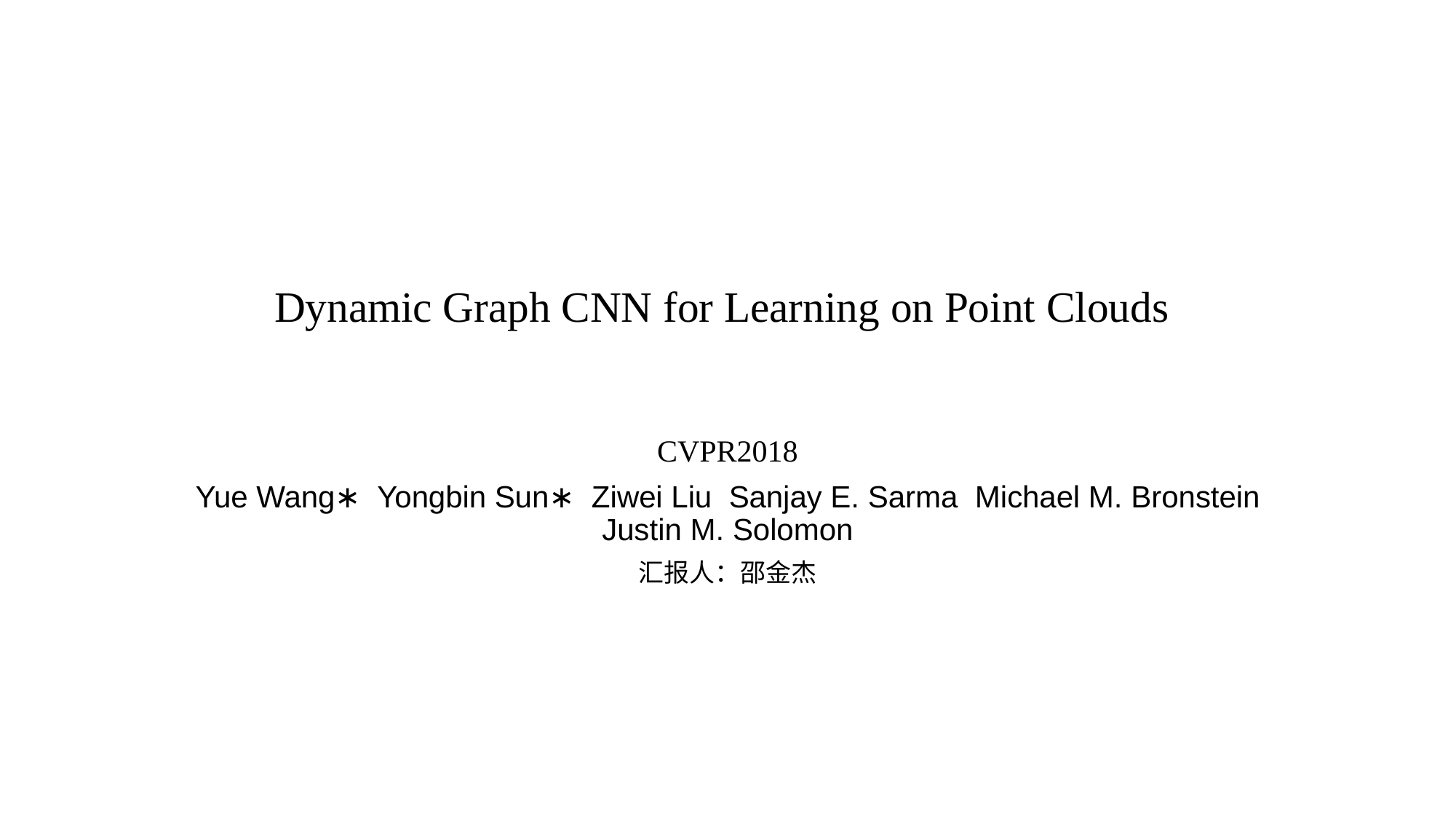

# Dynamic Graph CNN for Learning on Point Clouds
CVPR2018
Yue Wang∗  Yongbin Sun∗  Ziwei Liu  Sanjay E. Sarma  Michael M. Bronstein  Justin M. Solomon
汇报人：邵金杰